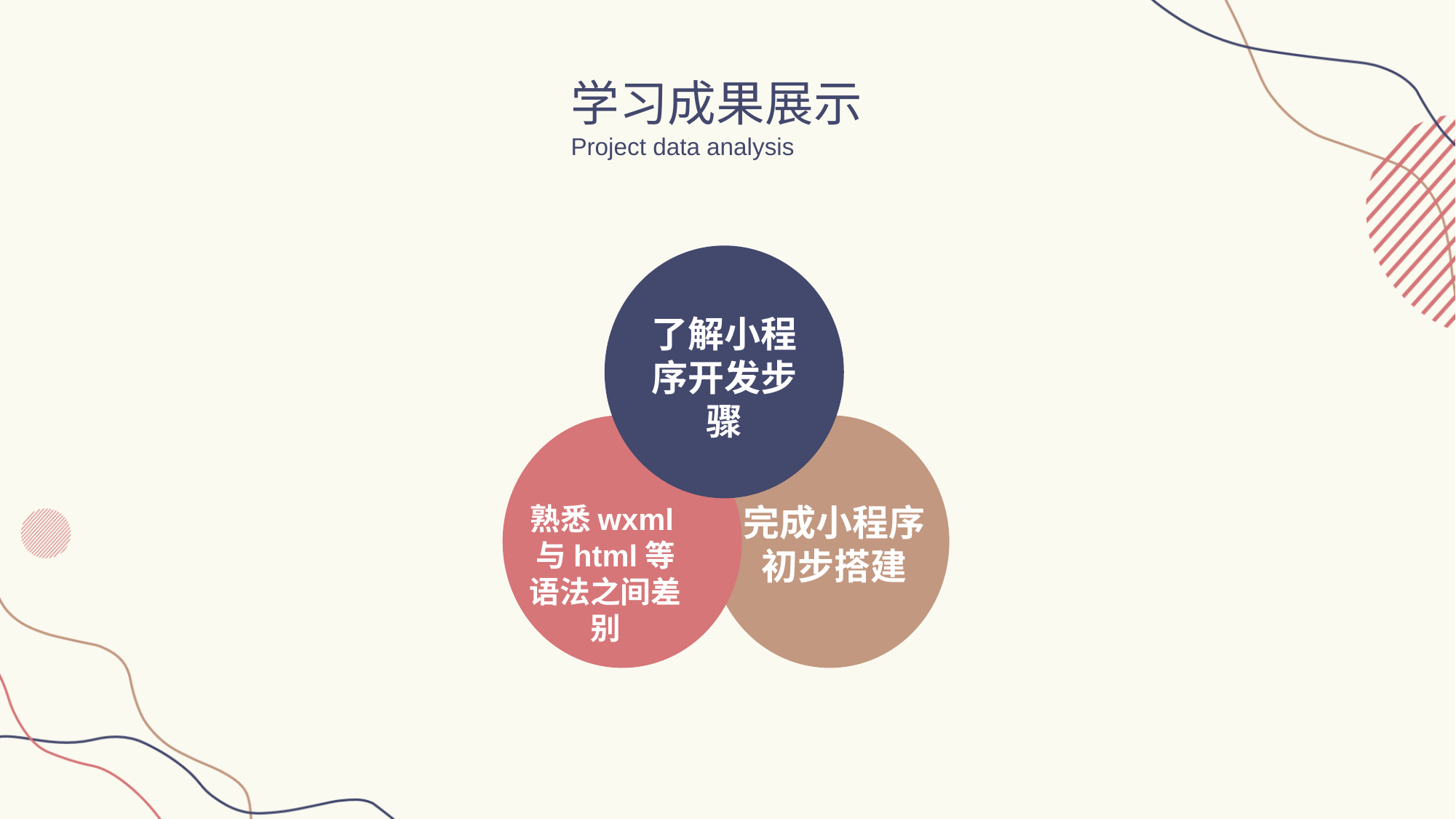

学习成果展示
Project data analysis

了解小程序开发步骤

熟悉wxml与html等语法之间差别
完成小程序初步搭建